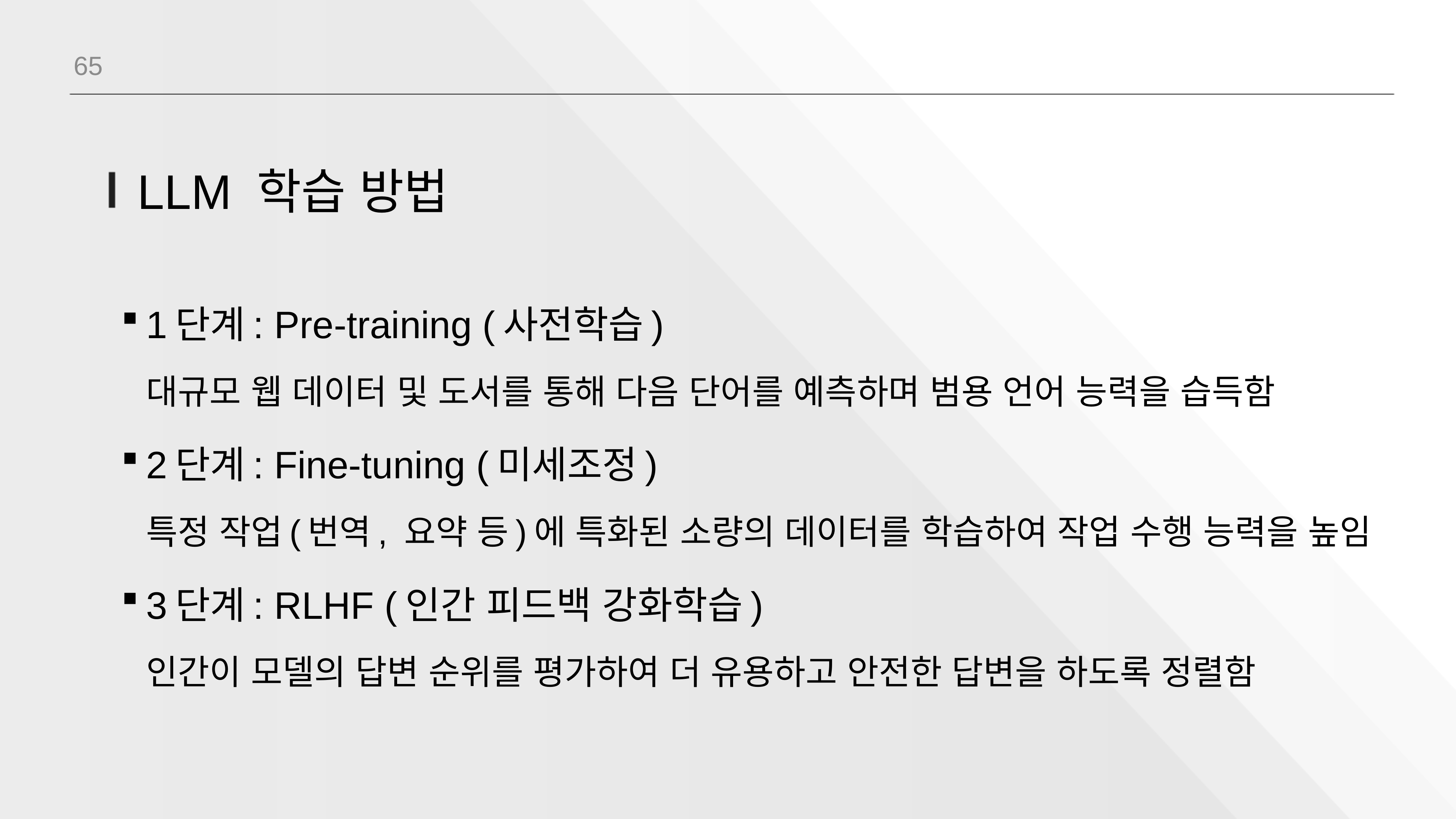

65
# LLM 학습 방법
1단계: Pre-training (사전학습)
대규모 웹 데이터 및 도서를 통해 다음 단어를 예측하며 범용 언어 능력을 습득함
2단계: Fine-tuning (미세조정)
특정 작업(번역, 요약 등)에 특화된 소량의 데이터를 학습하여 작업 수행 능력을 높임
3단계: RLHF (인간 피드백 강화학습)
인간이 모델의 답변 순위를 평가하여 더 유용하고 안전한 답변을 하도록 정렬함